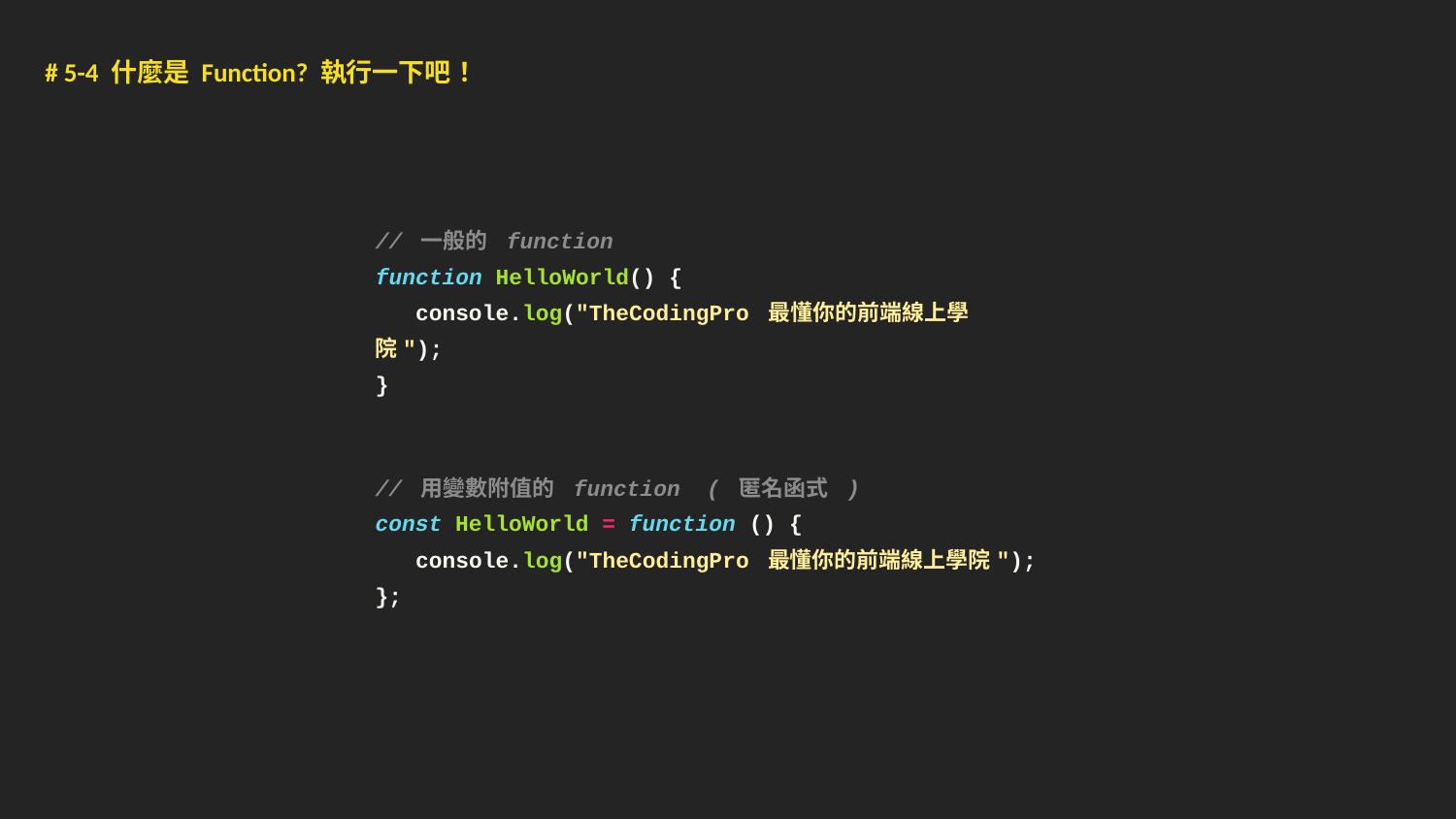

# 5-4 什麼是 Function? 執行一下吧！
// 一般的 function
function HelloWorld() {
   console.log("TheCodingPro 最懂你的前端線上學院");
}
// 用變數附值的 function  ( 匿名函式 )
const HelloWorld = function () {
   console.log("TheCodingPro 最懂你的前端線上學院");
};